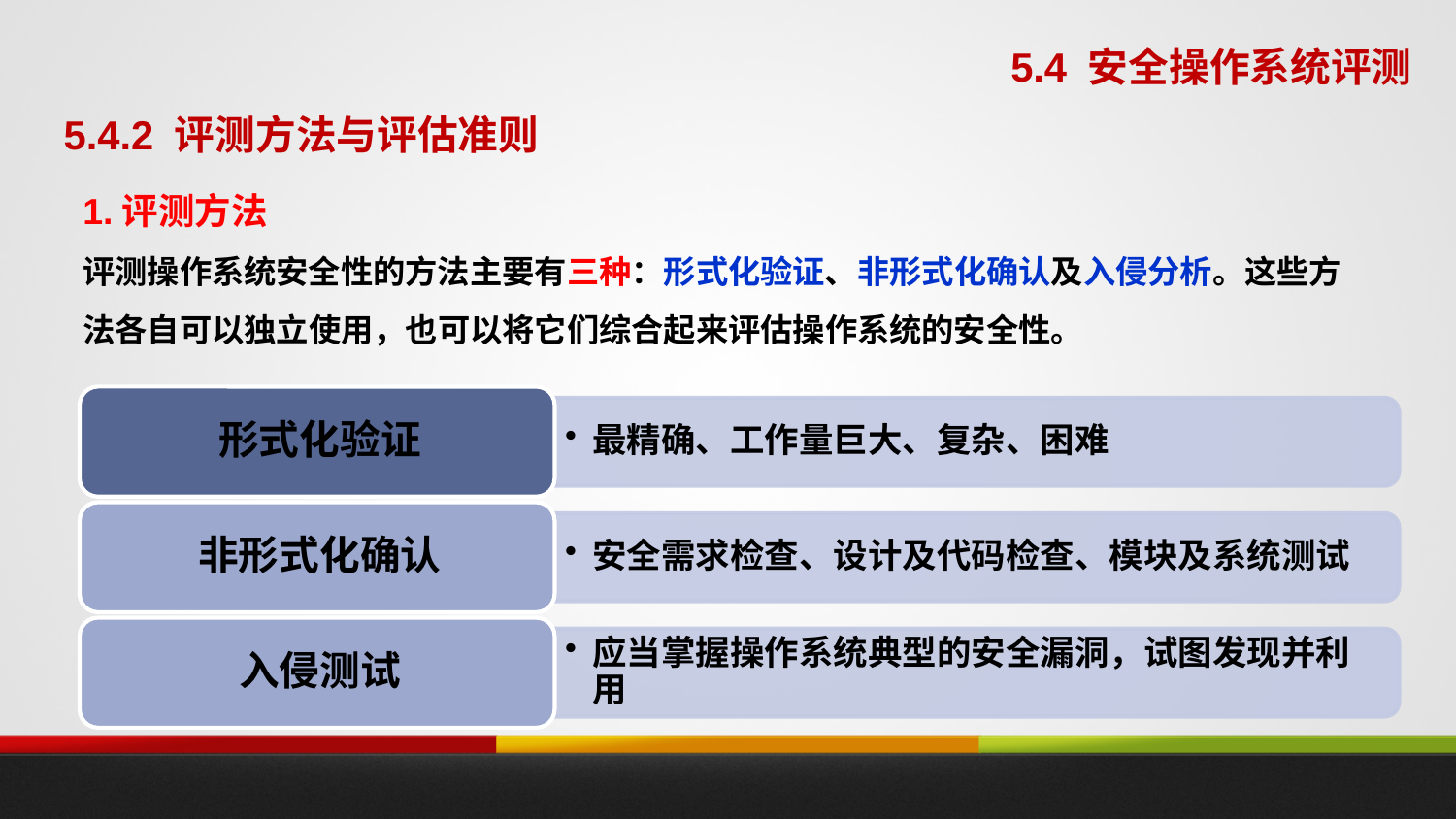

5.4 安全操作系统评测
5.4.2 评测方法与评估准则
1.评测方法
评测操作系统安全性的方法主要有三种：形式化验证、非形式化确认及入侵分析。这些方法各自可以独立使用，也可以将它们综合起来评估操作系统的安全性。

最精确、工作量巨大、复杂、困难
形式化验证
安全需求检查、设计及代码检查、模块及系统测试
非形式化确认
应当掌握操作系统典型的安全漏洞，试图发现并利用
入侵测试